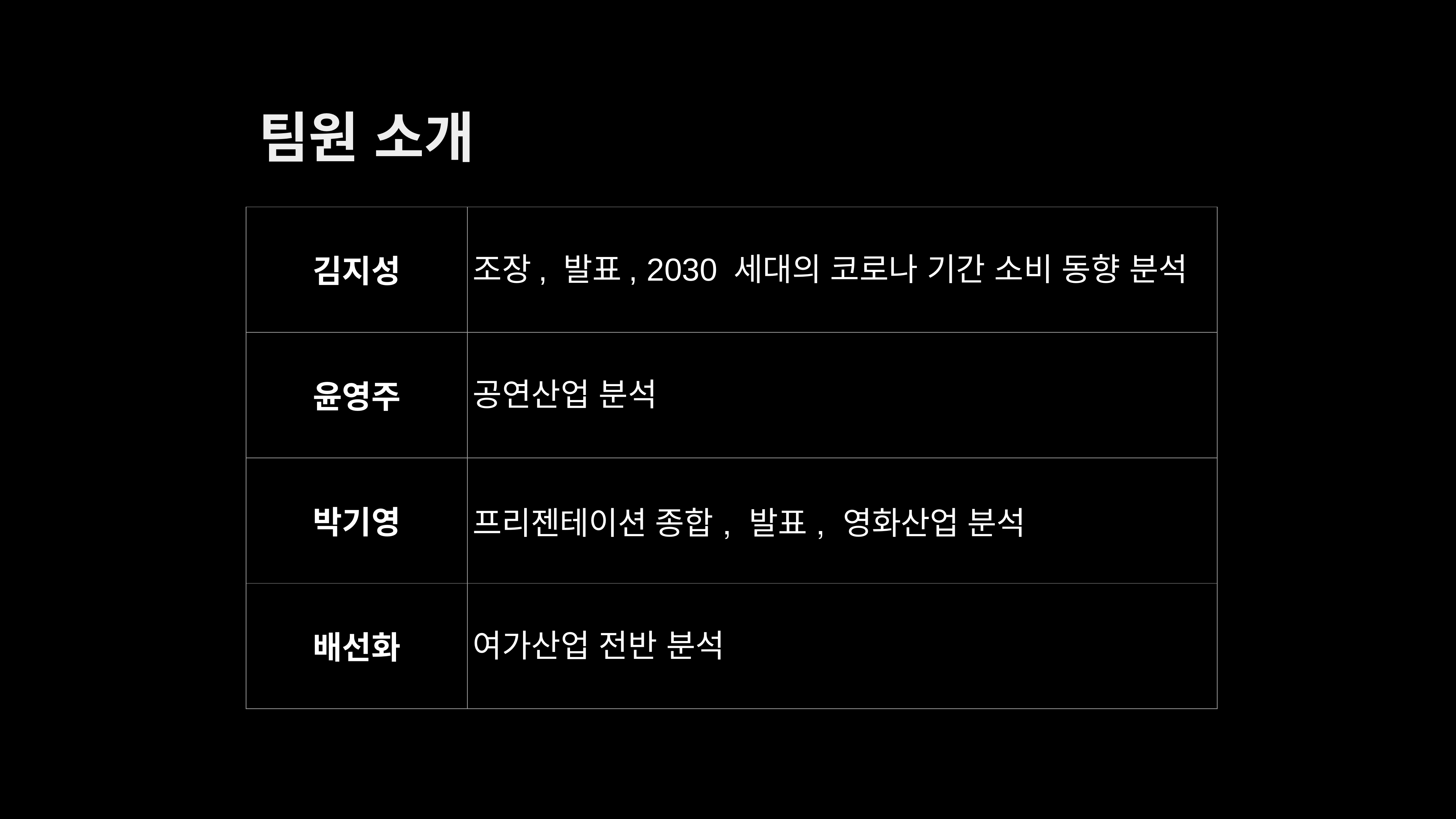

# 팀원 소개
| 김지성 | 조장, 발표, 2030 세대의 코로나 기간 소비 동향 분석 |
| --- | --- |
| 윤영주 | 공연산업 분석 |
| 박기영 | 프리젠테이션 종합, 발표, 영화산업 분석 |
| 배선화 | 여가산업 전반 분석 |